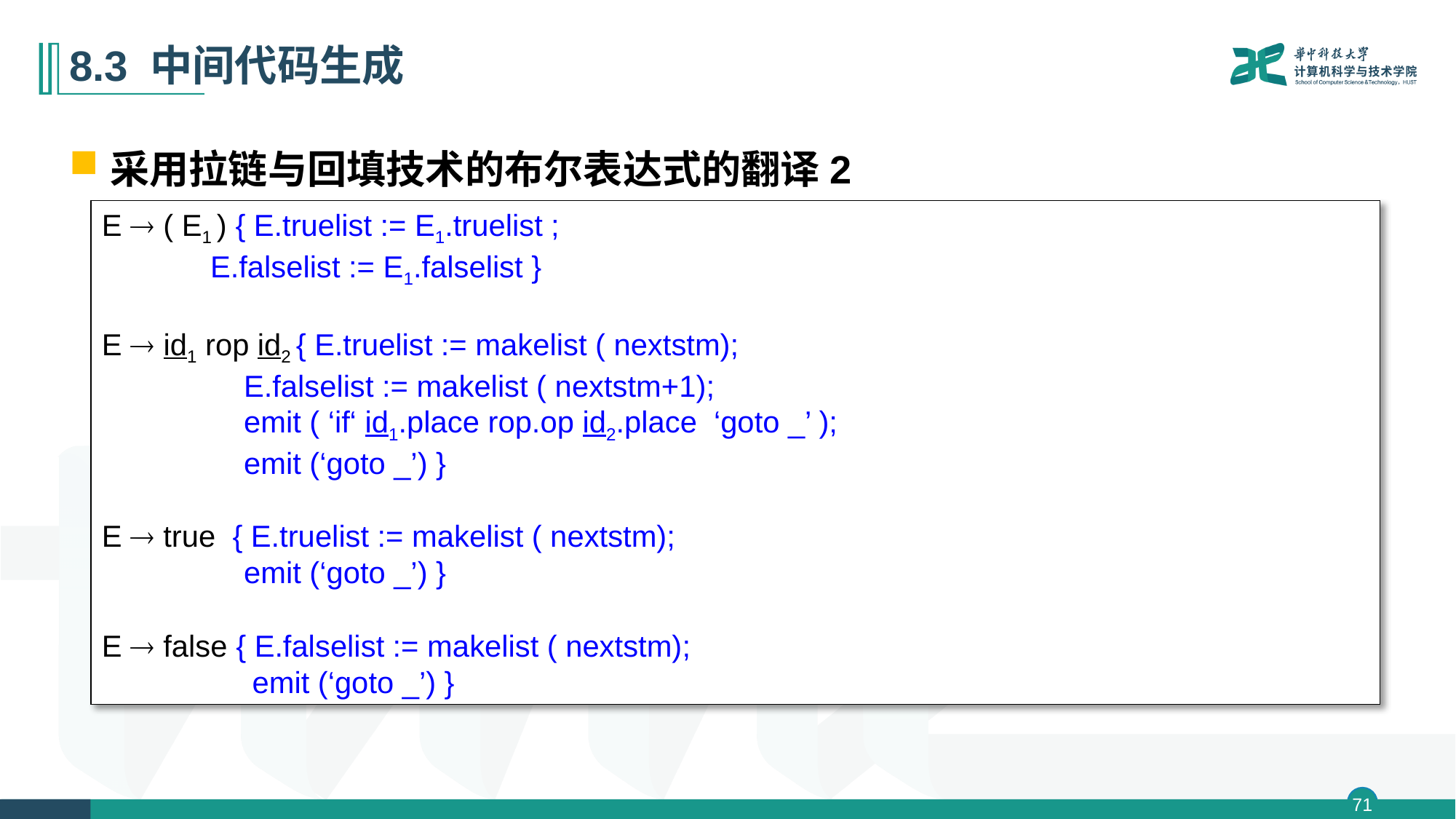

# 8.3 中间代码生成
采用拉链与回填技术的布尔表达式的翻译2

E → ( E1 ) { E.truelist := E1.truelist ;
             E.falselist := E1.falselist }

E → id1 rop id2 { E.truelist := makelist ( nextstm);
                 E.falselist := makelist ( nextstm+1);
                 emit ( ‘if‘ id1.place rop.op id2.place  ‘goto _’ );
                 emit (‘goto _’) }

E → true  { E.truelist := makelist ( nextstm);
                 emit (‘goto _’) }

E → false { E.falselist := makelist ( nextstm);
                  emit (‘goto _’) }